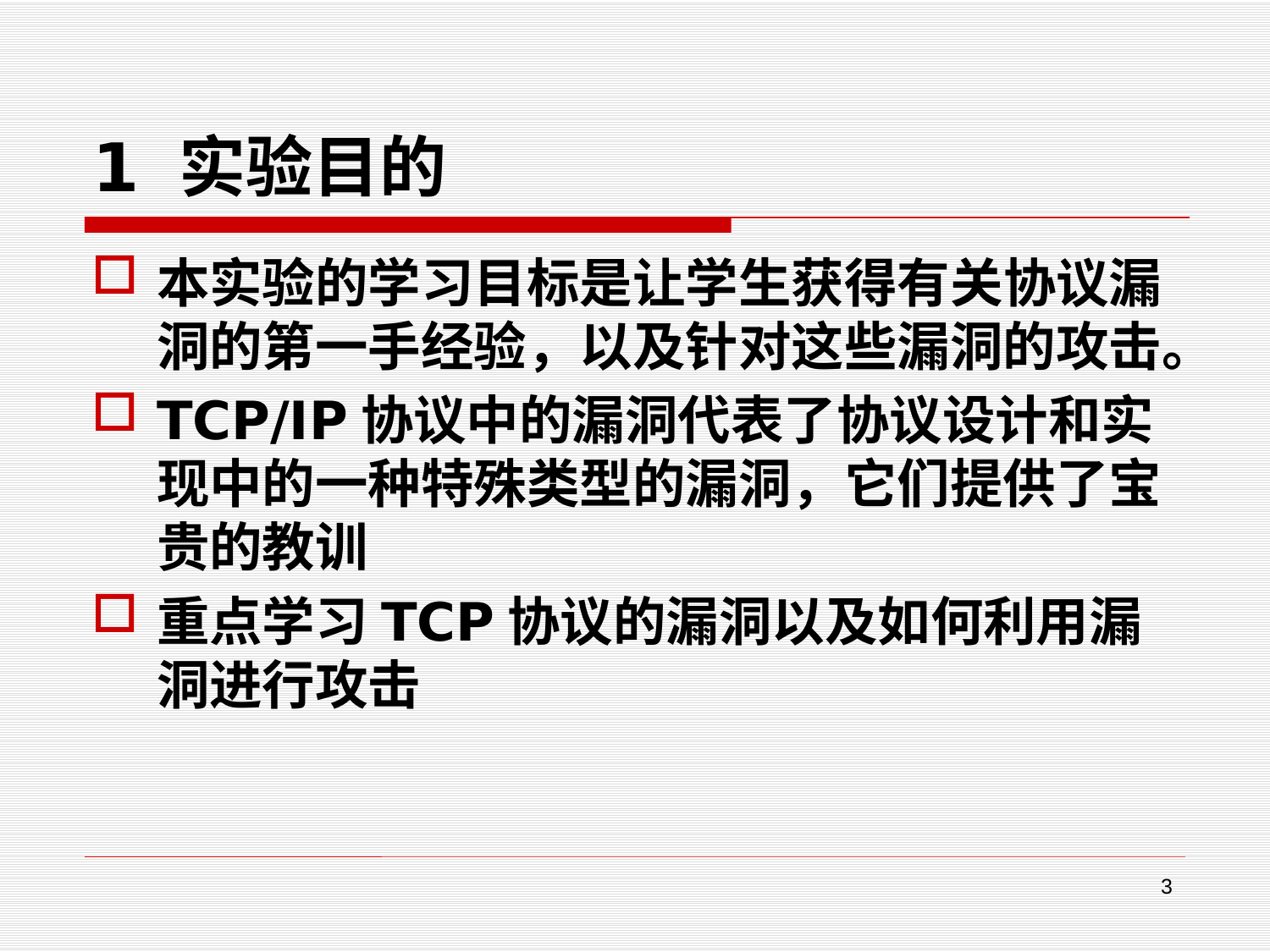

# 1 实验目的
本实验的学习目标是让学生获得有关协议漏洞的第一手经验，以及针对这些漏洞的攻击。
TCP/IP协议中的漏洞代表了协议设计和实现中的一种特殊类型的漏洞，它们提供了宝贵的教训
重点学习TCP协议的漏洞以及如何利用漏洞进行攻击

3